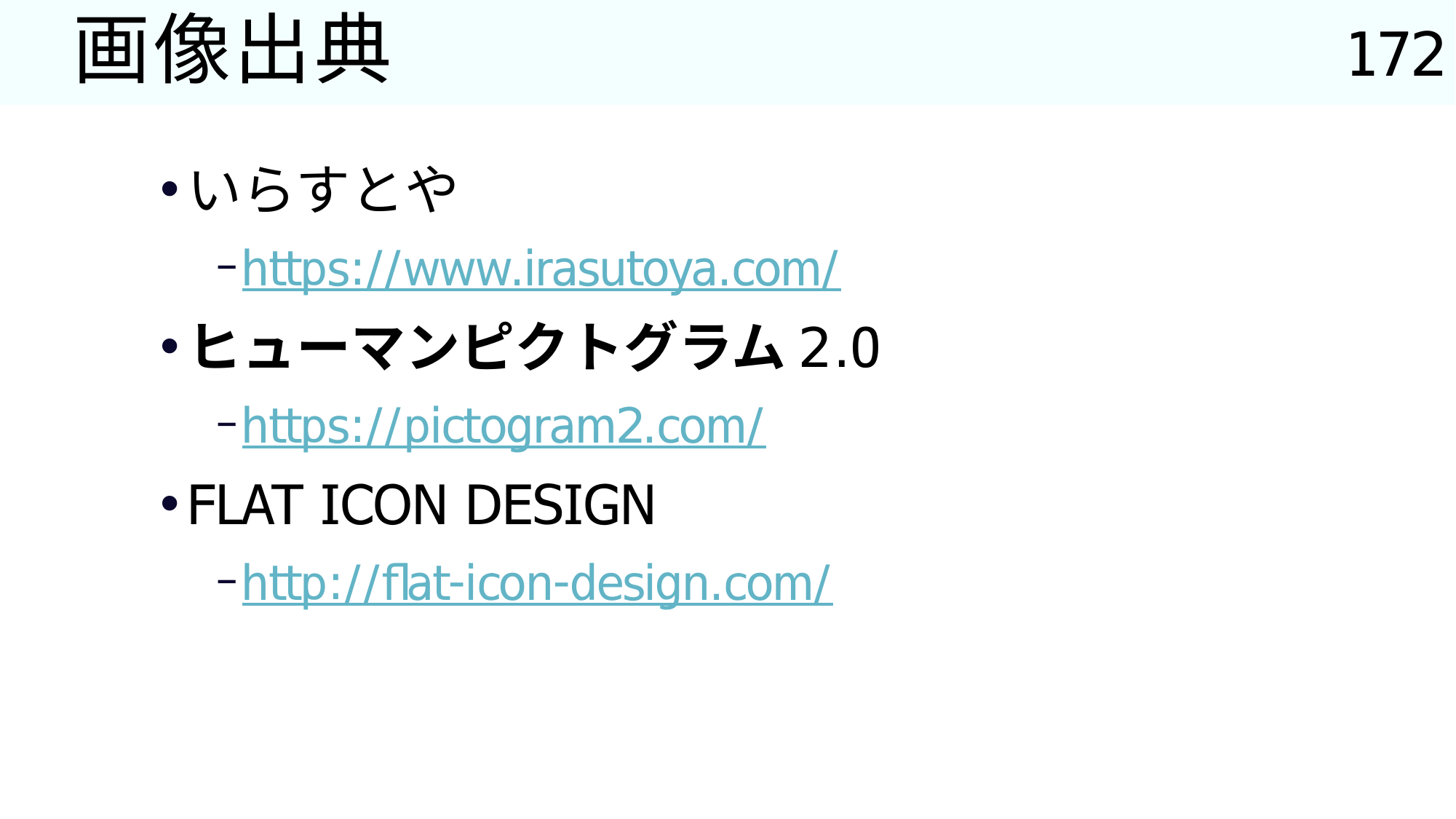

172
# 画像出典
いらすとや
https://www.irasutoya.com/
ヒューマンピクトグラム2.0
https://pictogram2.com/
FLAT ICON DESIGN
http://flat-icon-design.com/